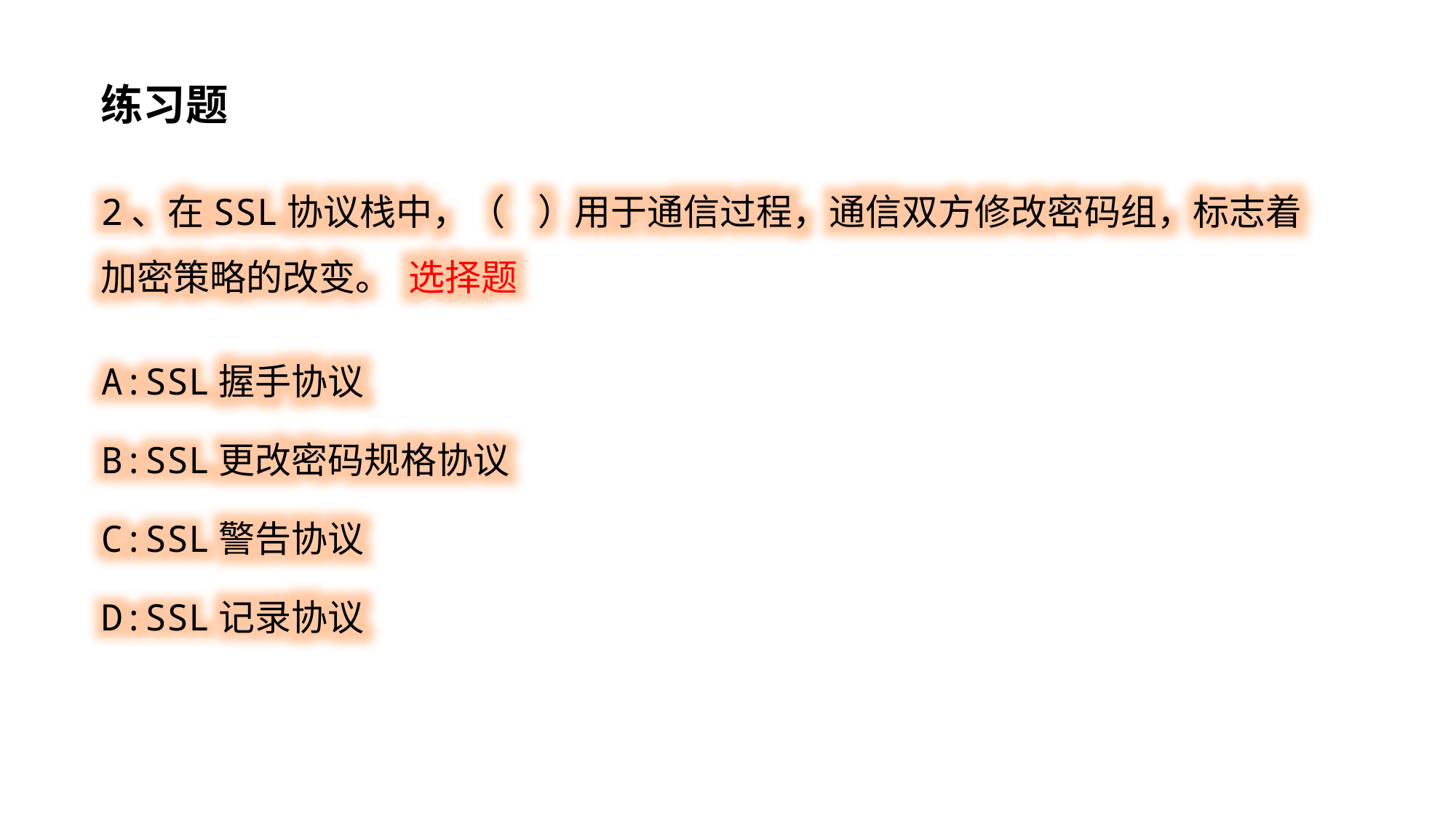

练习题
2、在SSL协议栈中，（    ）用于通信过程，通信双方修改密码组，标志着加密策略的改变。  选择题

A:SSL握手协议

B:SSL更改密码规格协议

C:SSL警告协议

D:SSL记录协议